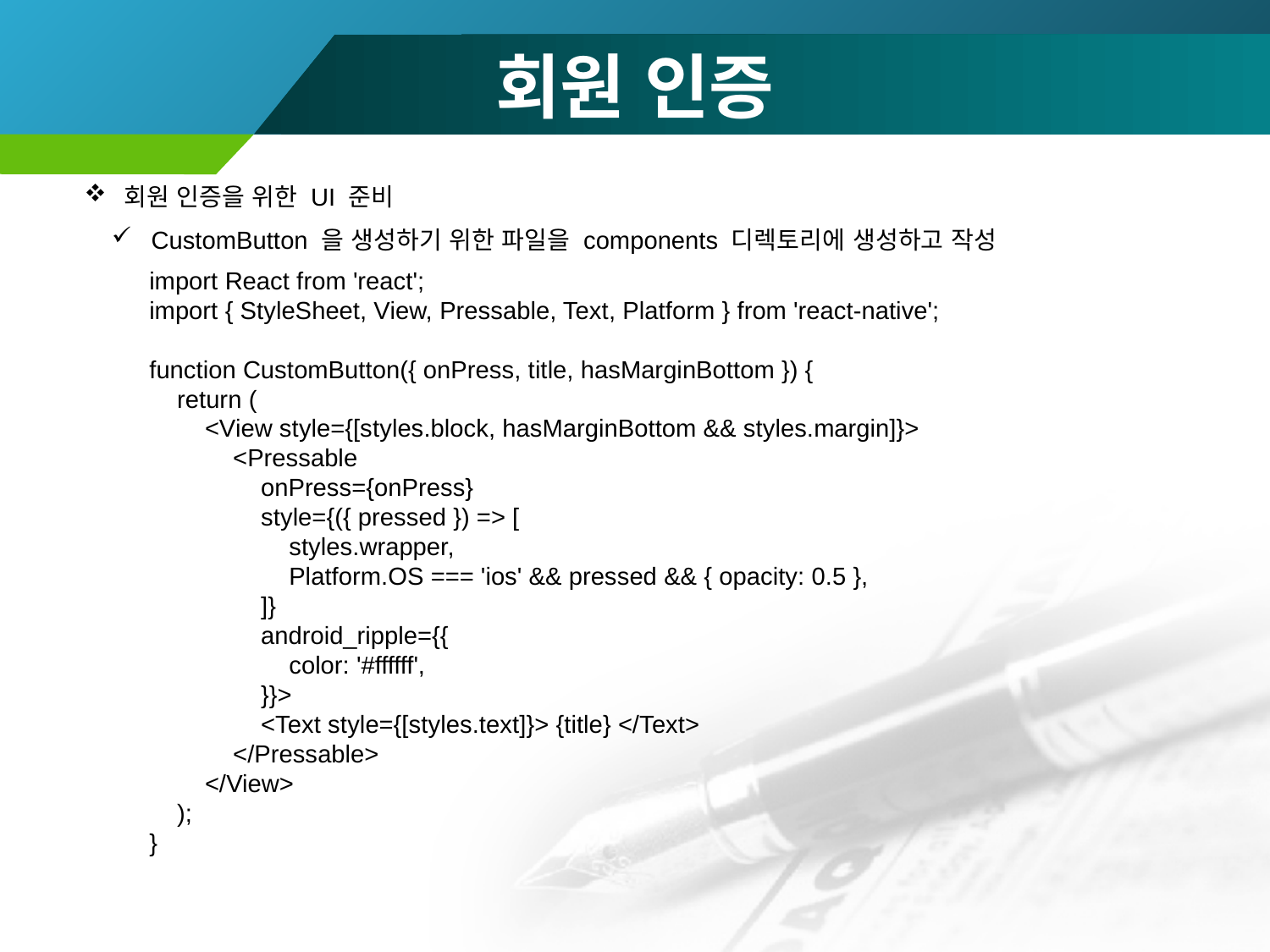

# 회원 인증
회원 인증을 위한 UI 준비
CustomButton 을 생성하기 위한 파일을 components 디렉토리에 생성하고 작성
import React from 'react';
import { StyleSheet, View, Pressable, Text, Platform } from 'react-native';

function CustomButton({ onPress, title, hasMarginBottom }) {
    return (
        <View style={[styles.block, hasMarginBottom && styles.margin]}>
            <Pressable
                onPress={onPress}
                style={({ pressed }) => [
                    styles.wrapper,
                    Platform.OS === 'ios' && pressed && { opacity: 0.5 },
                ]}
                android_ripple={{
                    color: '#ffffff',
                }}>
                <Text style={[styles.text]}> {title} </Text>
            </Pressable>
        </View>
    );
}